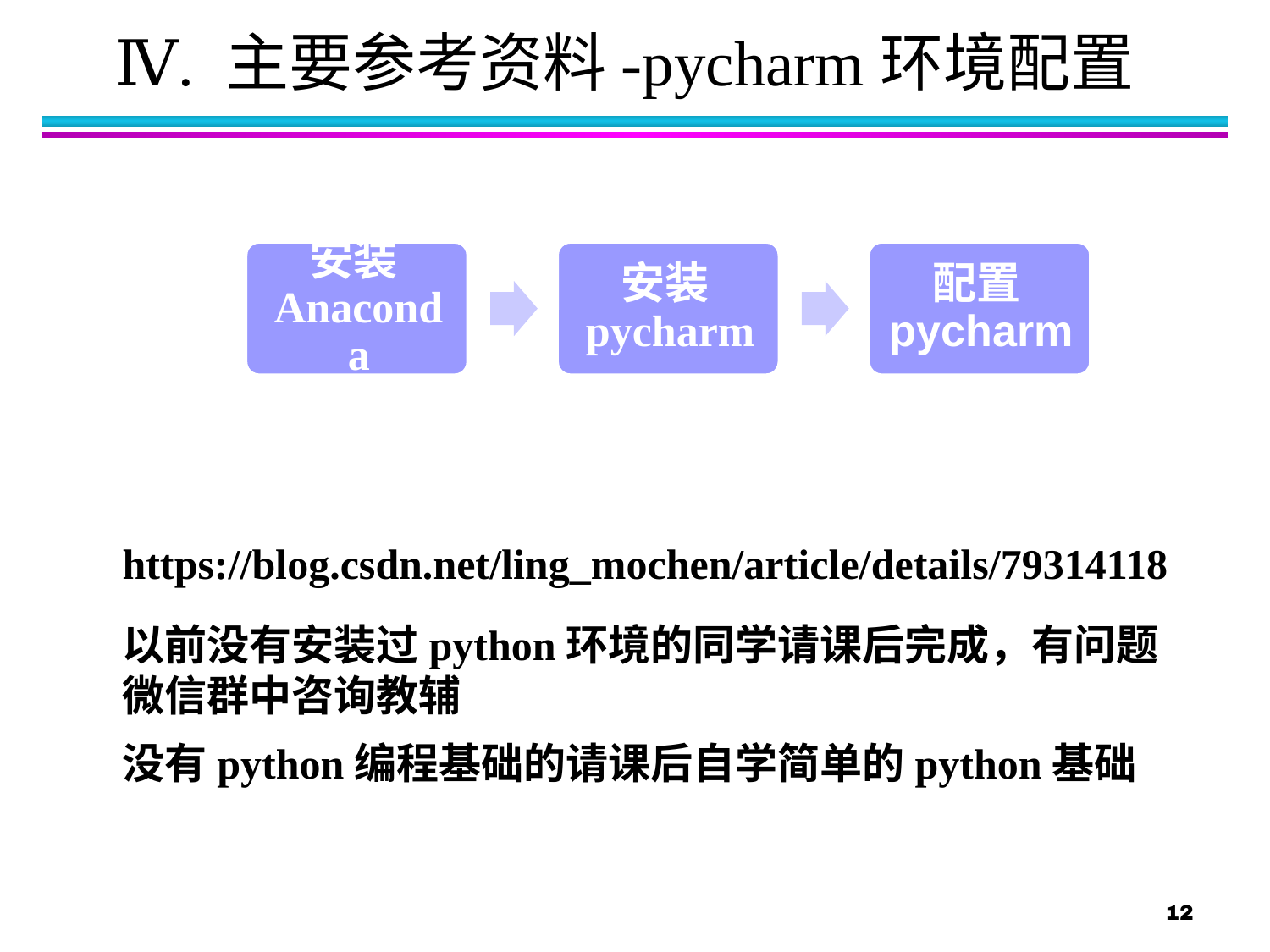

# Ⅳ. 主要参考资料-pycharm环境配置
安装Anaconda

安装pycharm

配置pycharm
https://blog.csdn.net/ling_mochen/article/details/79314118
以前没有安装过python环境的同学请课后完成，有问题微信群中咨询教辅
没有python编程基础的请课后自学简单的python基础
12